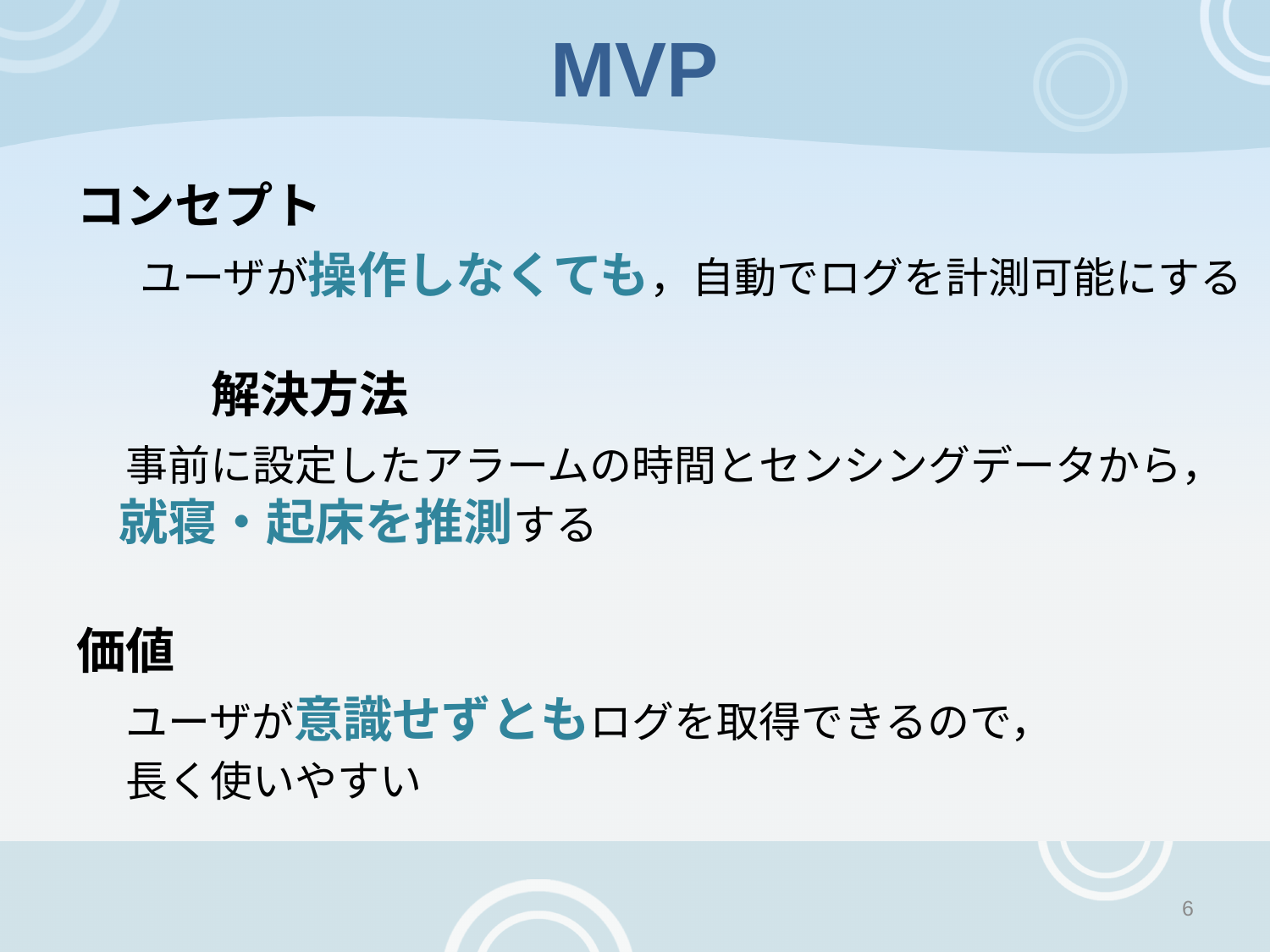

# MVP
コンセプト
ユーザが操作しなくても，自動でログを計測可能にする
	解決方法
　事前に設定したアラームの時間とセンシングデータから，
　就寝・起床を推測する
価値
　ユーザが意識せずともログを取得できるので，
　長く使いやすい

6